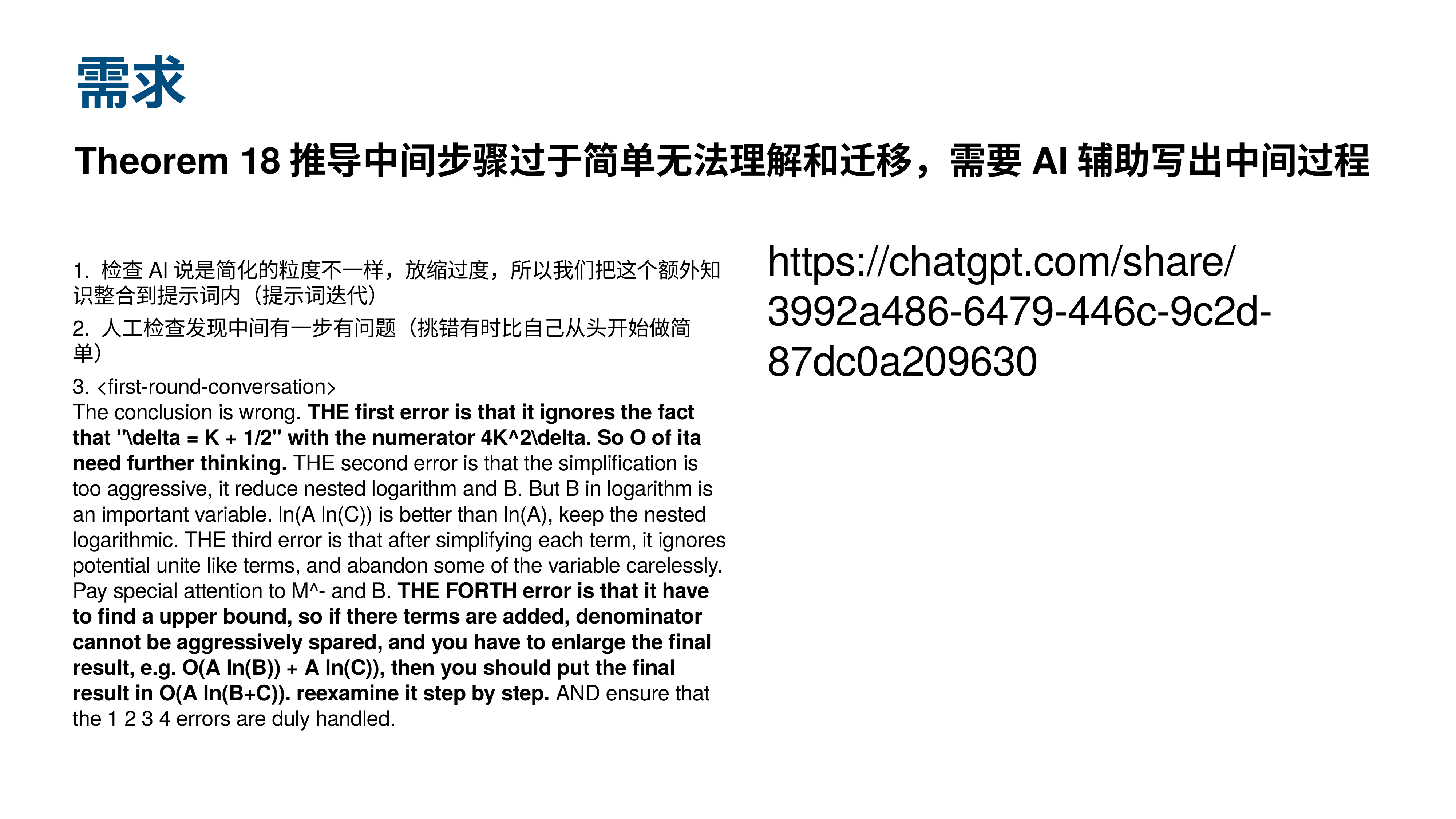

# 需求
Theorem 18推导中间步骤过于简单无法理解和迁移，需要AI辅助写出中间过程
https://chatgpt.com/share/3992a486-6479-446c-9c2d-87dc0a209630
1. 检查AI说是简化的粒度不一样，放缩过度，所以我们把这个额外知识整合到提示词内（提示词迭代）
2. 人工检查发现中间有一步有问题（挑错有时比自己从头开始做简单）
3. <first-round-conversation>
The conclusion is wrong. THE first error is that it ignores the fact that "\delta = K + 1/2" with the numerator 4K^2\delta. So O of ita need further thinking. THE second error is that the simplification is too aggressive, it reduce nested logarithm and B. But B in logarithm is an important variable. ln(A ln(C)) is better than ln(A), keep the nested logarithmic. THE third error is that after simplifying each term, it ignores potential unite like terms, and abandon some of the variable carelessly. Pay special attention to M^- and B. THE FORTH error is that it have to find a upper bound, so if there terms are added, denominator cannot be aggressively spared, and you have to enlarge the final result, e.g. O(A ln(B)) + A ln(C)), then you should put the final result in O(A ln(B+C)). reexamine it step by step. AND ensure that the 1 2 3 4 errors are duly handled.